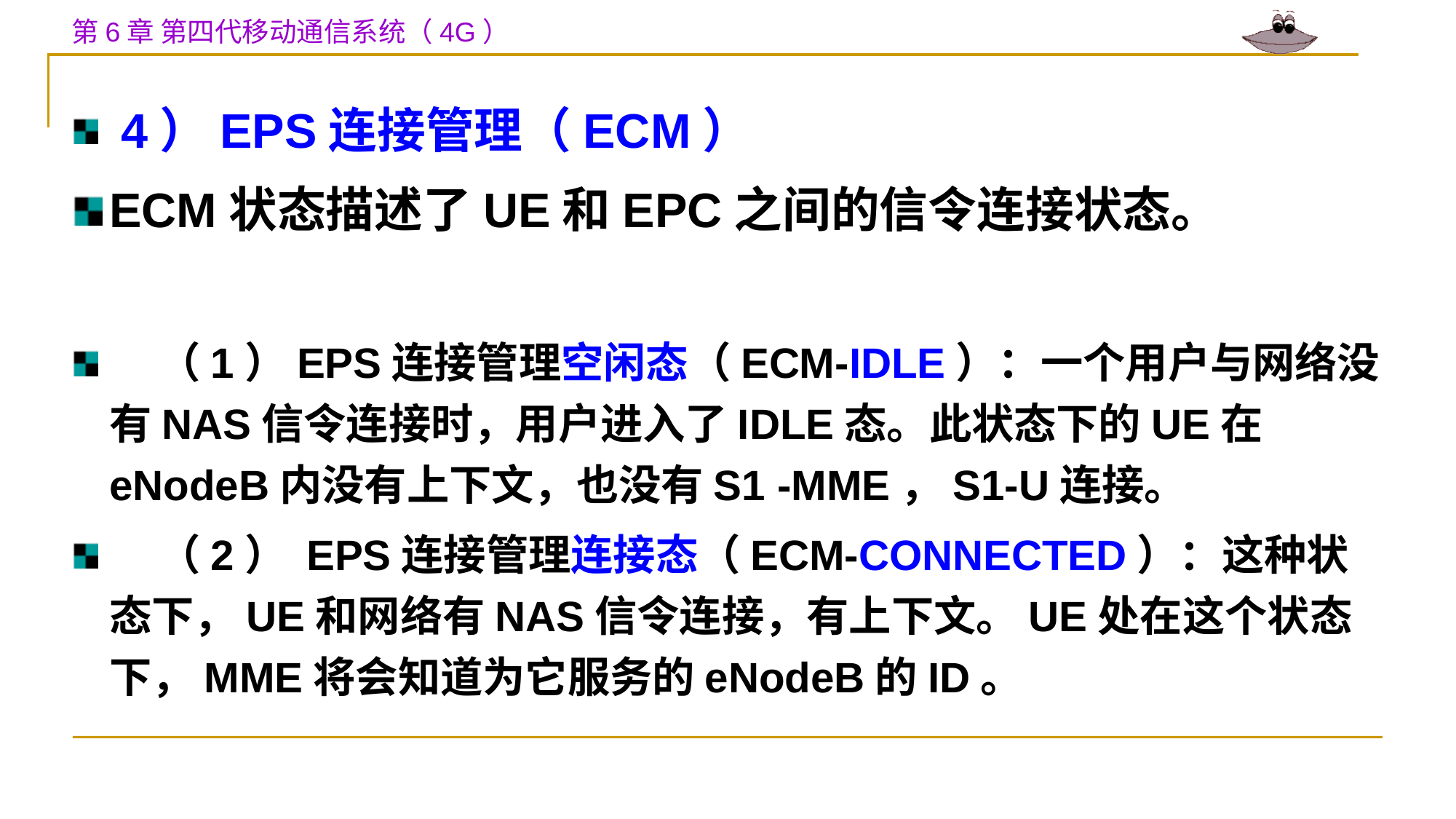

4）EPS连接管理（ECM）
ECM状态描述了UE和EPC之间的信令连接状态。

    （1）EPS连接管理空闲态（ECM-IDLE）：一个用户与网络没有NAS信令连接时，用户进入了IDLE态。此状态下的UE在eNodeB内没有上下文，也没有S1 -MME，S1-U连接。
    （2） EPS连接管理连接态（ECM-CONNECTED）：这种状态下，UE和网络有NAS信令连接，有上下文。UE处在这个状态下，MME将会知道为它服务的eNodeB的ID。